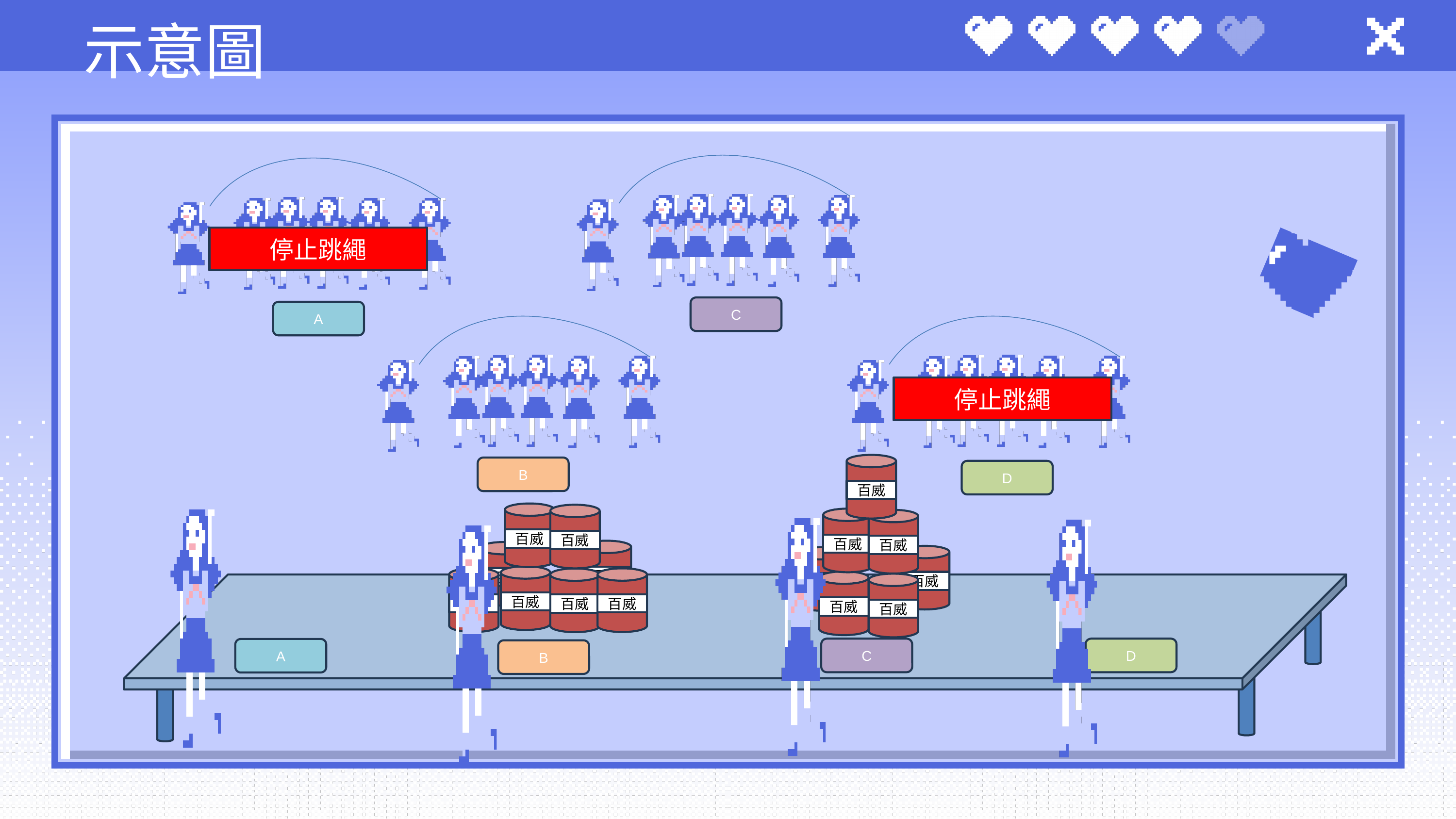

示意圖

停止跳繩

C
A

停止跳繩

百威
B
D

百威

百威

百威

百威

百威

百威

百威

百威

百威

百威

百威

百威

百威

百威

C
D
A
B